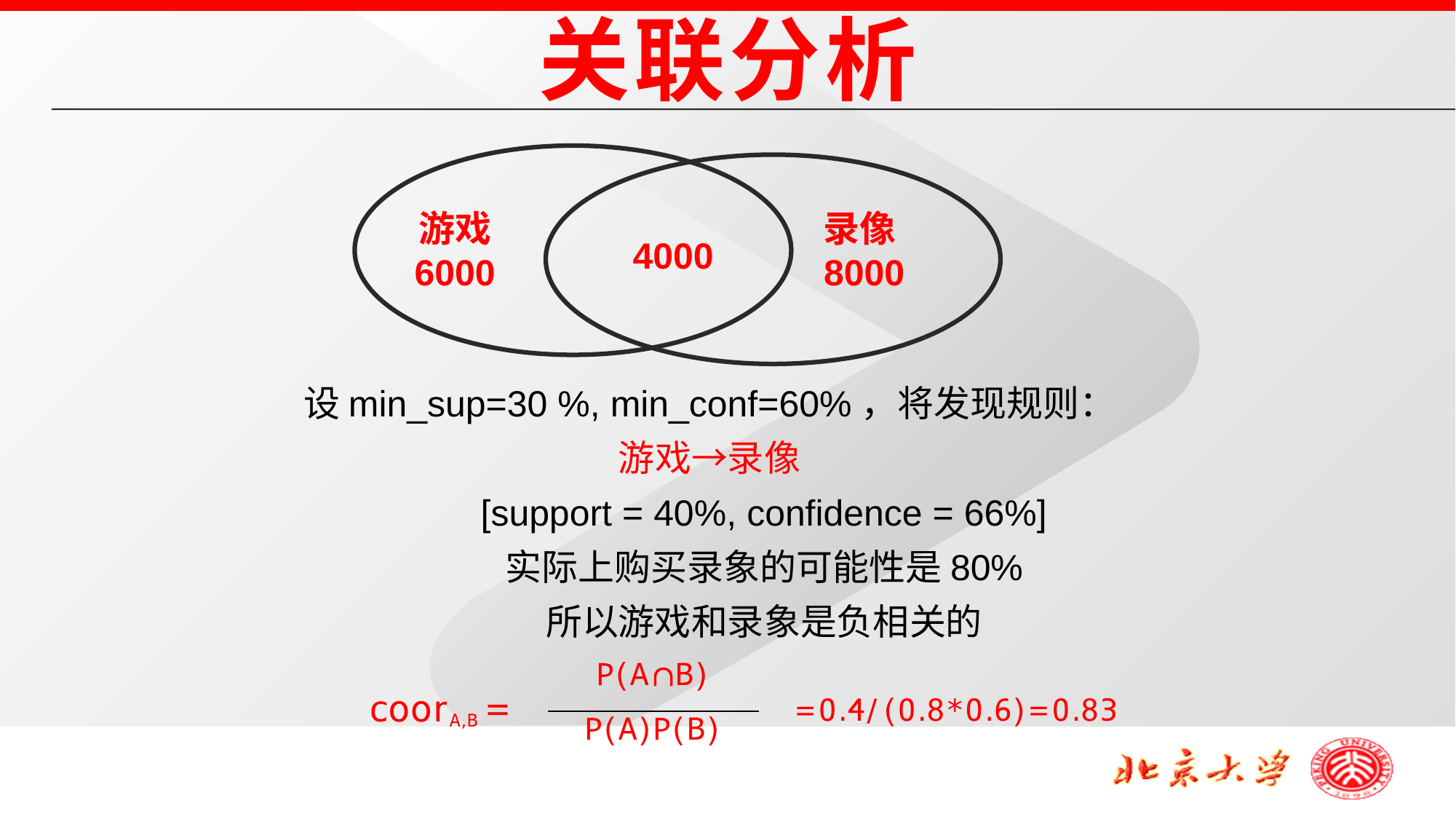

关联分析

游戏
6000
录像8000
4000
设min_sup=30 %, min_conf=60%，将发现规则：
游戏→录像
	[support = 40%, confidence = 66%]
	实际上购买录象的可能性是80%
	所以游戏和录象是负相关的
| coorA,B = | P(A∩B) | =0.4/(0.8\*0.6)=0.83 |
| --- | --- | --- |
|  | P(A)P(B) |  |